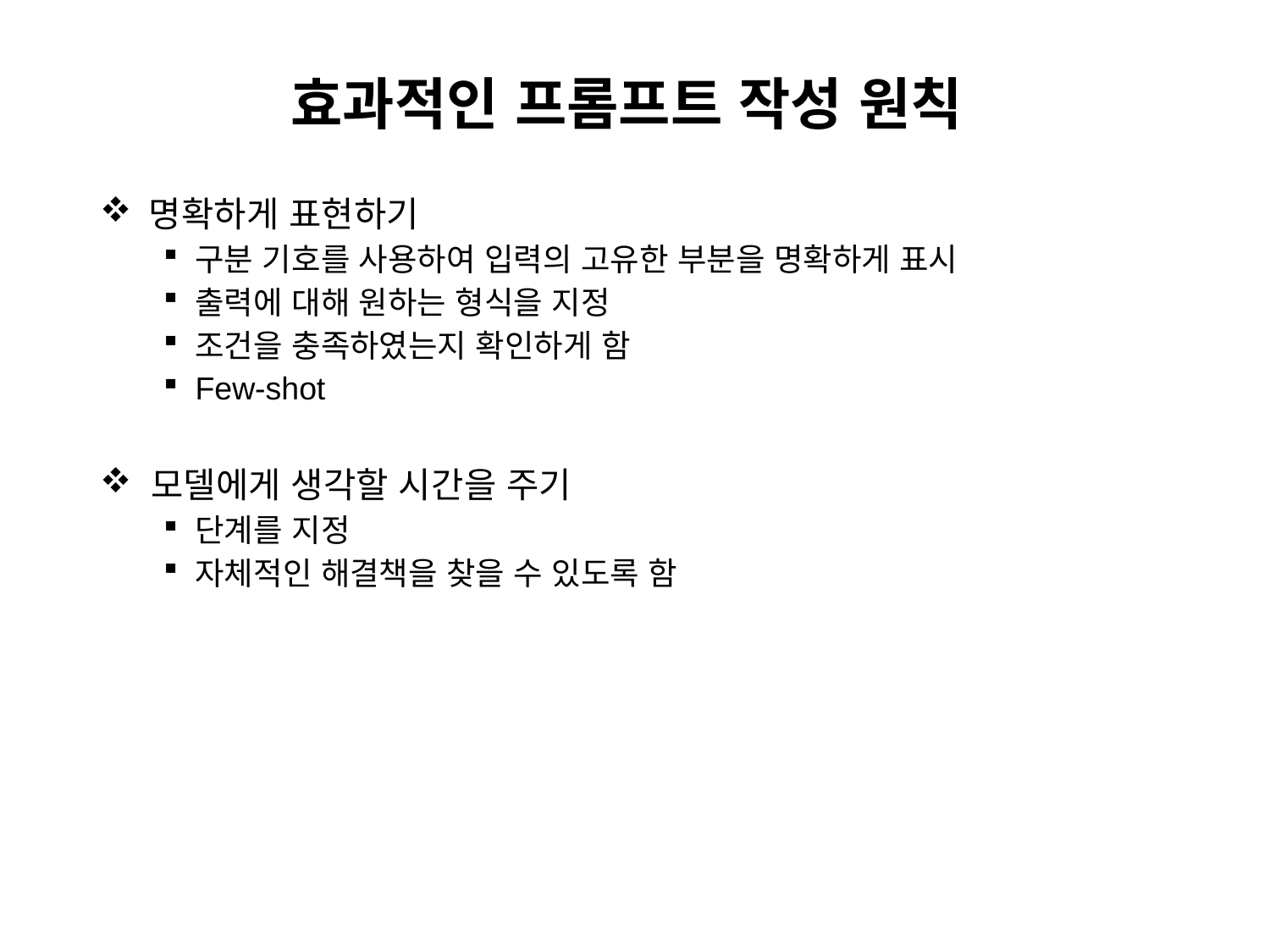

# 효과적인 프롬프트 작성 원칙
 명확하게 표현하기
구분 기호를 사용하여 입력의 고유한 부분을 명확하게 표시
출력에 대해 원하는 형식을 지정
조건을 충족하였는지 확인하게 함
Few-shot

 모델에게 생각할 시간을 주기
단계를 지정
자체적인 해결책을 찾을 수 있도록 함